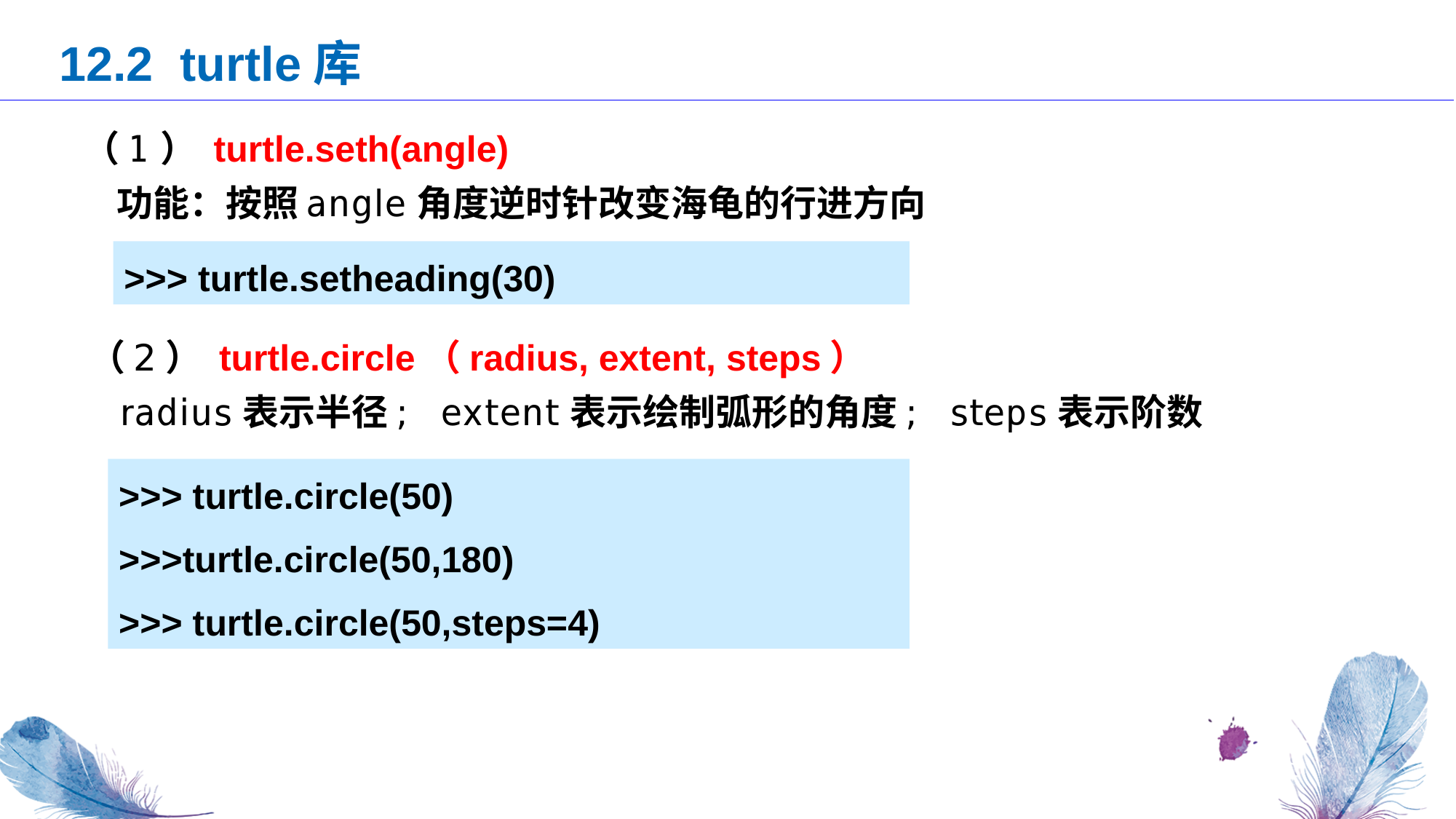

12.2  turtle库
（1） turtle.seth(angle)
   功能：按照angle角度逆时针改变海龟的行进方向
>>> turtle.setheading(30)
（2） turtle.circle（radius, extent, steps）
   radius表示半径;   extent表示绘制弧形的角度;   steps表示阶数
>>> turtle.circle(50)
>>>turtle.circle(50,180)
>>> turtle.circle(50,steps=4)